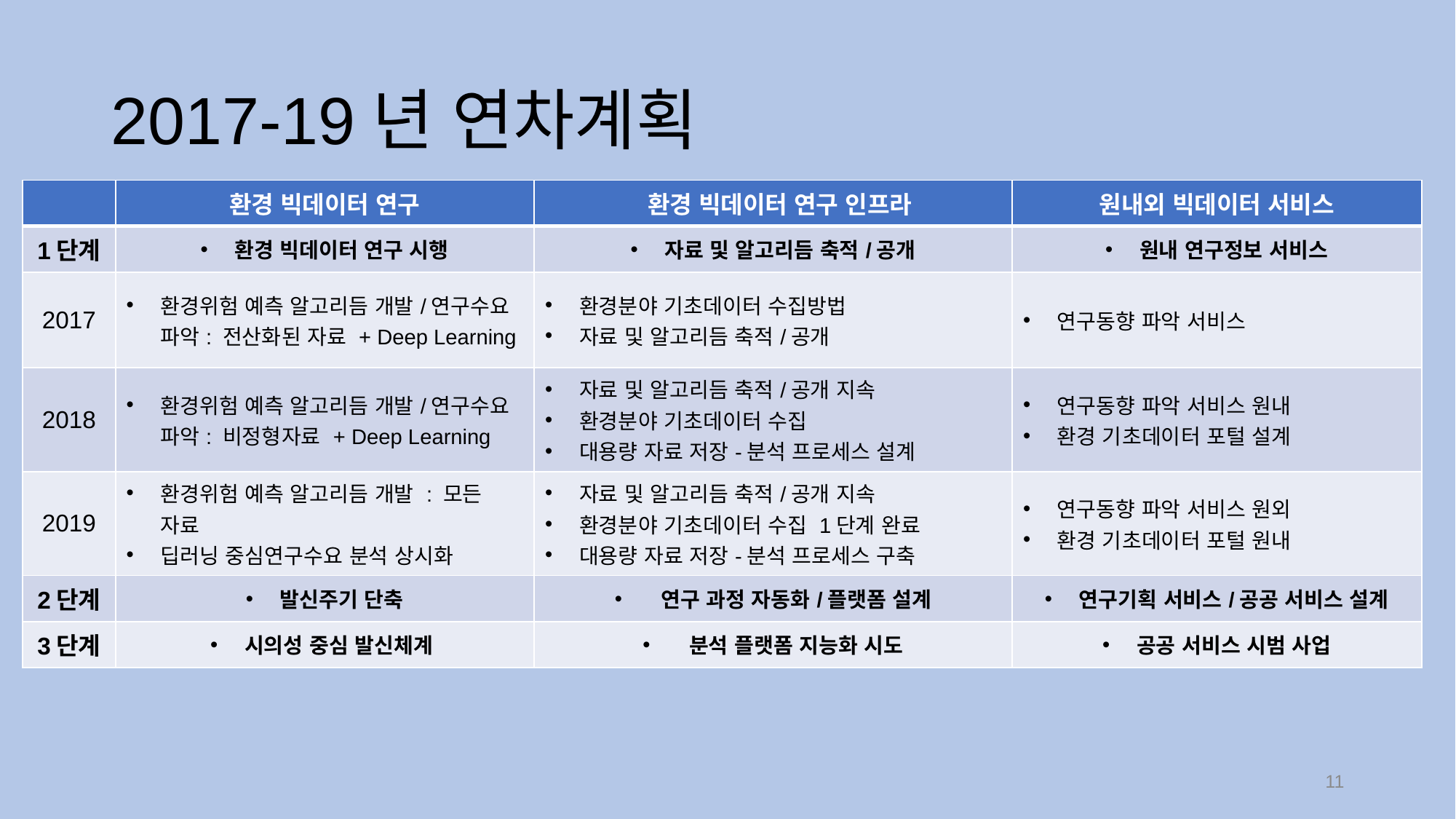

# 2017-19년 연차계획
|  | 환경 빅데이터 연구 | 환경 빅데이터 연구 인프라 | 원내외 빅데이터 서비스 |
| --- | --- | --- | --- |
| 1단계 | 환경 빅데이터 연구 시행 | 자료 및 알고리듬 축적/공개 | 원내 연구정보 서비스 |
| 2017 | 환경위험 예측 알고리듬 개발/연구수요 파악: 전산화된 자료 + Deep Learning | 환경분야 기초데이터 수집방법 자료 및 알고리듬 축적/공개 | 연구동향 파악 서비스 |
| 2018 | 환경위험 예측 알고리듬 개발/연구수요 파악: 비정형자료 + Deep Learning | 자료 및 알고리듬 축적/공개 지속 환경분야 기초데이터 수집 대용량 자료 저장-분석 프로세스 설계 | 연구동향 파악 서비스 원내 환경 기초데이터 포털 설계 |
| 2019 | 환경위험 예측 알고리듬 개발 : 모든 자료 딥러닝 중심연구수요 분석 상시화 | 자료 및 알고리듬 축적/공개 지속 환경분야 기초데이터 수집 1단계 완료 대용량 자료 저장-분석 프로세스 구축 | 연구동향 파악 서비스 원외 환경 기초데이터 포털 원내 |
| 2단계 | 발신주기 단축 | 연구 과정 자동화/플랫폼 설계 | 연구기획 서비스/공공 서비스 설계 |
| 3단계 | 시의성 중심 발신체계 | 분석 플랫폼 지능화 시도 | 공공 서비스 시범 사업 |
11